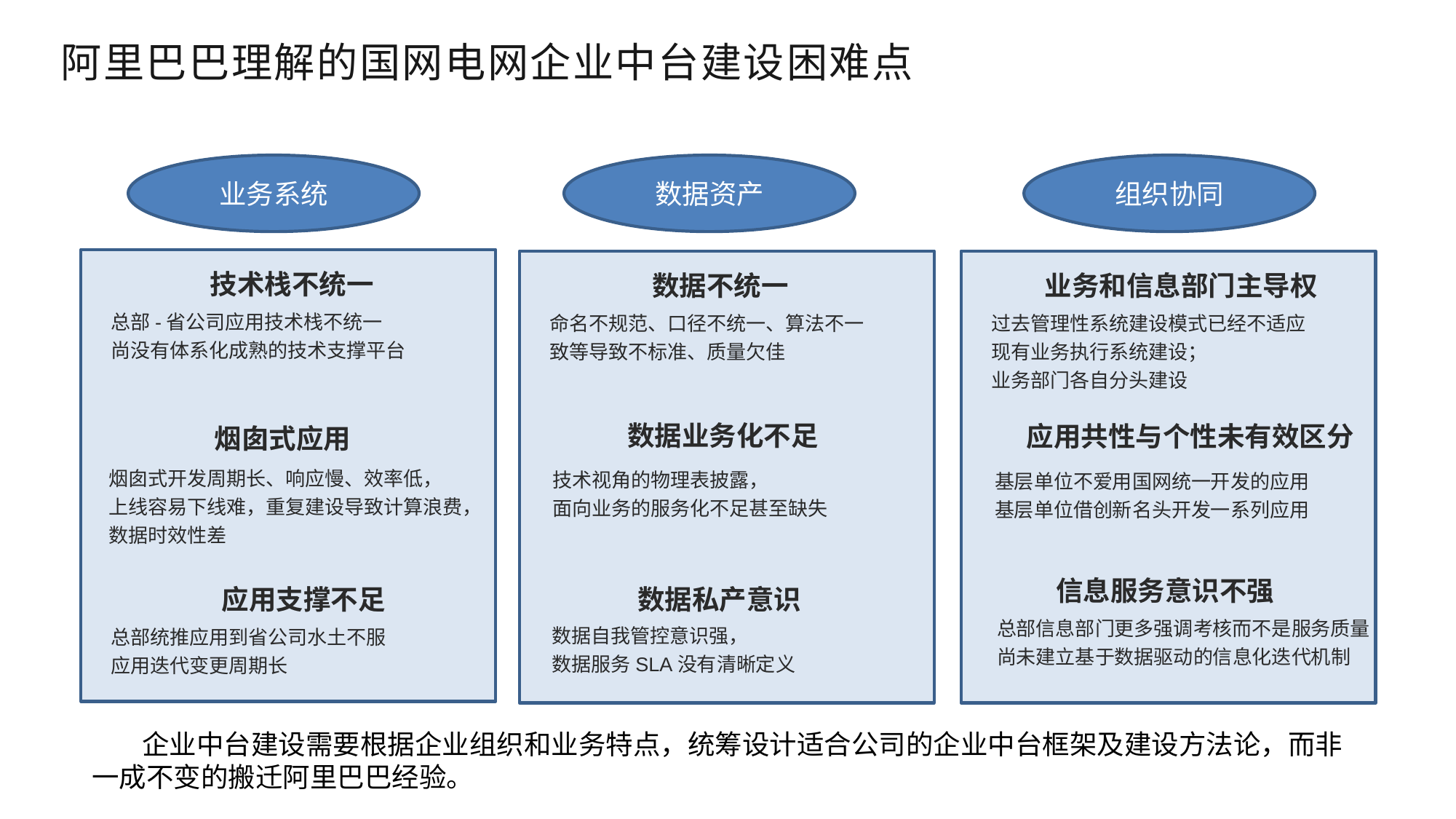

阿里巴巴理解的国网电网企业中台建设困难点
业务系统
数据资产
组织协同

技术栈不统一
数据不统一
业务和信息部门主导权
总部-省公司应用技术栈不统一
尚没有体系化成熟的技术支撑平台
命名不规范、口径不统一、算法不一致等导致不标准、质量欠佳
过去管理性系统建设模式已经不适应现有业务执行系统建设；
业务部门各自分头建设
数据业务化不足
应用共性与个性未有效区分
烟囱式应用
烟囱式开发周期长、响应慢、效率低，
上线容易下线难，重复建设导致计算浪费，数据时效性差
技术视角的物理表披露，
面向业务的服务化不足甚至缺失
基层单位不爱用国网统一开发的应用
基层单位借创新名头开发一系列应用
信息服务意识不强
应用支撑不足
数据私产意识
总部信息部门更多强调考核而不是服务质量
尚未建立基于数据驱动的信息化迭代机制
数据自我管控意识强，
数据服务SLA没有清晰定义
总部统推应用到省公司水土不服
应用迭代变更周期长
       企业中台建设需要根据企业组织和业务特点，统筹设计适合公司的企业中台框架及建设方法论，而非一成不变的搬迁阿里巴巴经验。